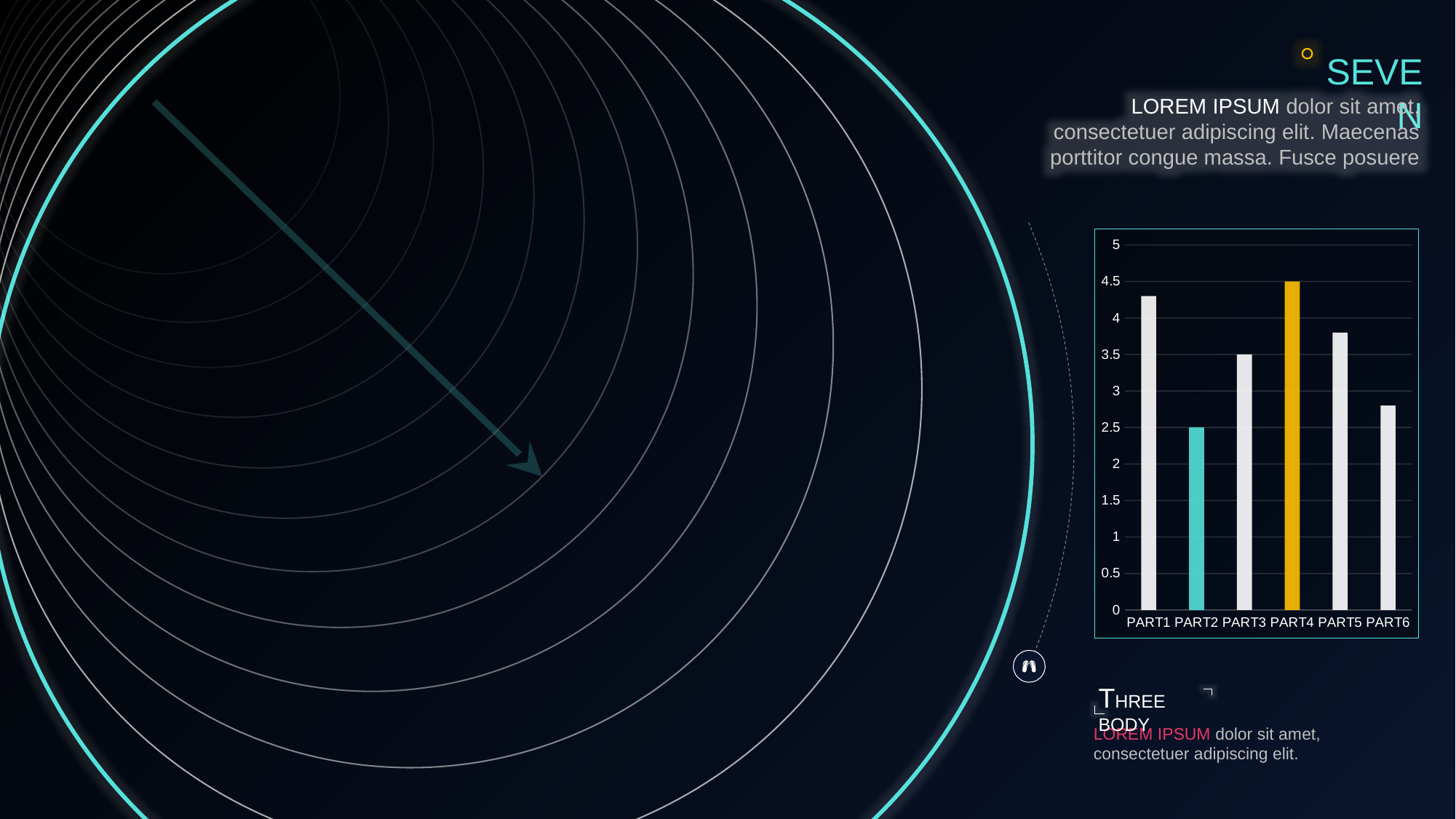

SEVEN

LOREM IPSUM dolor sit amet, consectetuer adipiscing elit. Maecenas porttitor congue massa. Fusce posuere

### Chart

| Category | 系列 1 |
|---|---|
| PART1 | 4.3 |
| PART2 | 2.5 |
| PART3 | 3.5 |
| PART4 | 4.5 |
| PART5 | 3.8 |
| PART6 | 2.8 |

THREE BODY

LOREM IPSUM dolor sit amet, consectetuer adipiscing elit.